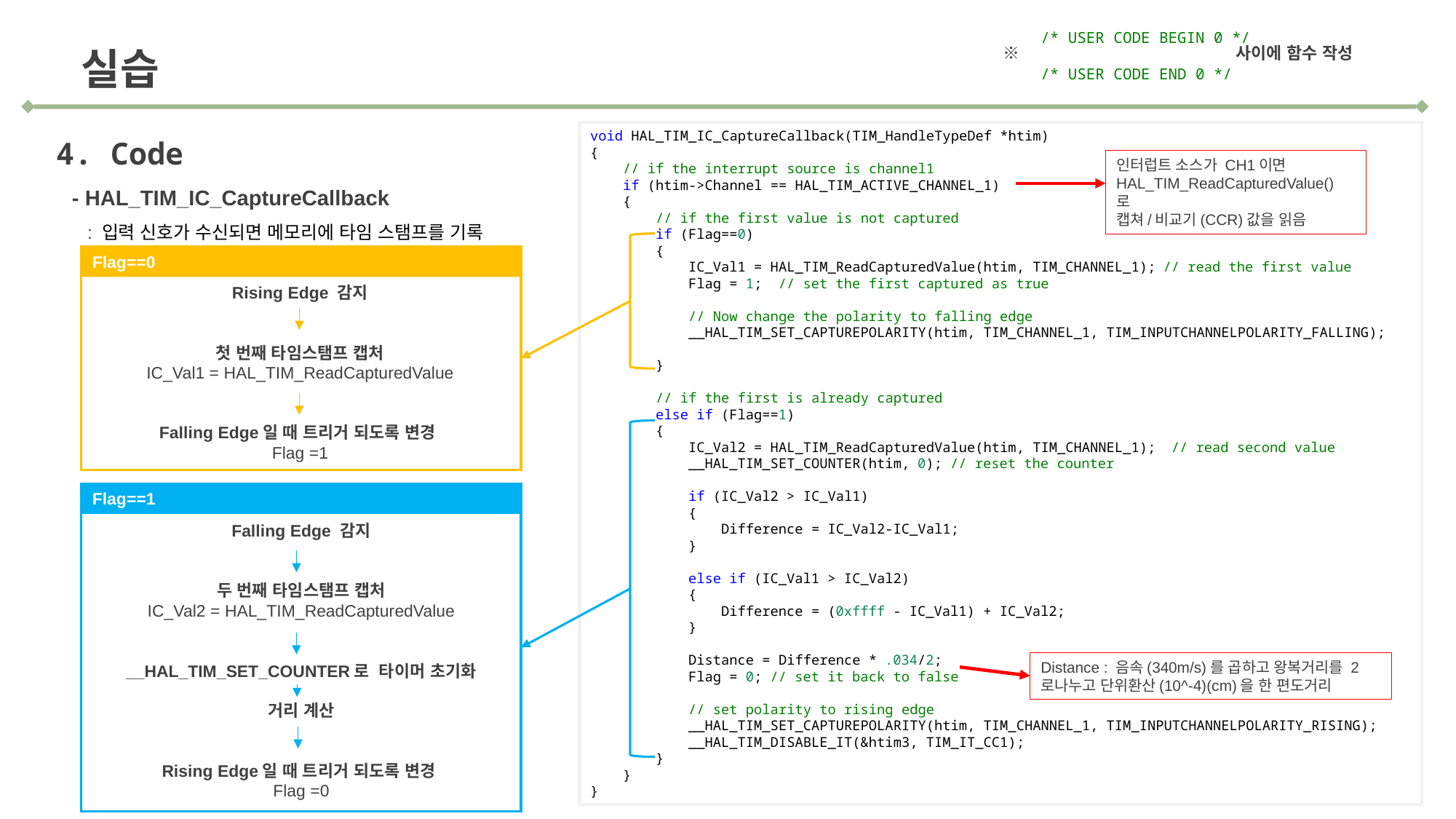

/* USER CODE BEGIN 0 */

/* USER CODE END 0 */
※                                             사이에 함수 작성

실습
void HAL_TIM_IC_CaptureCallback(TIM_HandleTypeDef *htim)
{
    // if the interrupt source is channel1
    if (htim->Channel == HAL_TIM_ACTIVE_CHANNEL_1)
    {
        // if the first value is not captured
        if (Flag==0)
        {
            IC_Val1 = HAL_TIM_ReadCapturedValue(htim, TIM_CHANNEL_1); // read the first value
            Flag = 1;  // set the first captured as true
            // Now change the polarity to falling edge
            __HAL_TIM_SET_CAPTUREPOLARITY(htim, TIM_CHANNEL_1, TIM_INPUTCHANNELPOLARITY_FALLING);
        }
        // if the first is already captured
        else if (Flag==1)
        {
            IC_Val2 = HAL_TIM_ReadCapturedValue(htim, TIM_CHANNEL_1);  // read second value
            __HAL_TIM_SET_COUNTER(htim, 0); // reset the counter
            if (IC_Val2 > IC_Val1)
            {
                Difference = IC_Val2-IC_Val1;
            }
            else if (IC_Val1 > IC_Val2)
            {
                Difference = (0xffff - IC_Val1) + IC_Val2;
            }
            Distance = Difference * .034/2;
            Flag = 0; // set it back to false
            // set polarity to rising edge
            __HAL_TIM_SET_CAPTUREPOLARITY(htim, TIM_CHANNEL_1, TIM_INPUTCHANNELPOLARITY_RISING);
            __HAL_TIM_DISABLE_IT(&htim3, TIM_IT_CC1);
        }
    }
}
4. Code
인터럽트 소스가 CH1이면 HAL_TIM_ReadCapturedValue() 로
캡쳐/비교기(CCR)값을 읽음
- HAL_TIM_IC_CaptureCallback
   : 입력 신호가 수신되면 메모리에 타임 스탬프를 기록

Flag==0

Rising Edge 감지

첫 번째 타임스탬프 캡처
IC_Val1 = HAL_TIM_ReadCapturedValue

Falling Edge일 때 트리거 되도록 변경
Flag =1

Flag==1

Falling Edge 감지

두 번째 타임스탬프 캡처
IC_Val2 = HAL_TIM_ReadCapturedValue

__HAL_TIM_SET_COUNTER로  타이머 초기화

거리 계산

Rising Edge일 때 트리거 되도록 변경
Flag =0
Distance : 음속(340m/s)를 곱하고 왕복거리를 2로나누고 단위환산(10^-4)(cm)을 한 편도거리